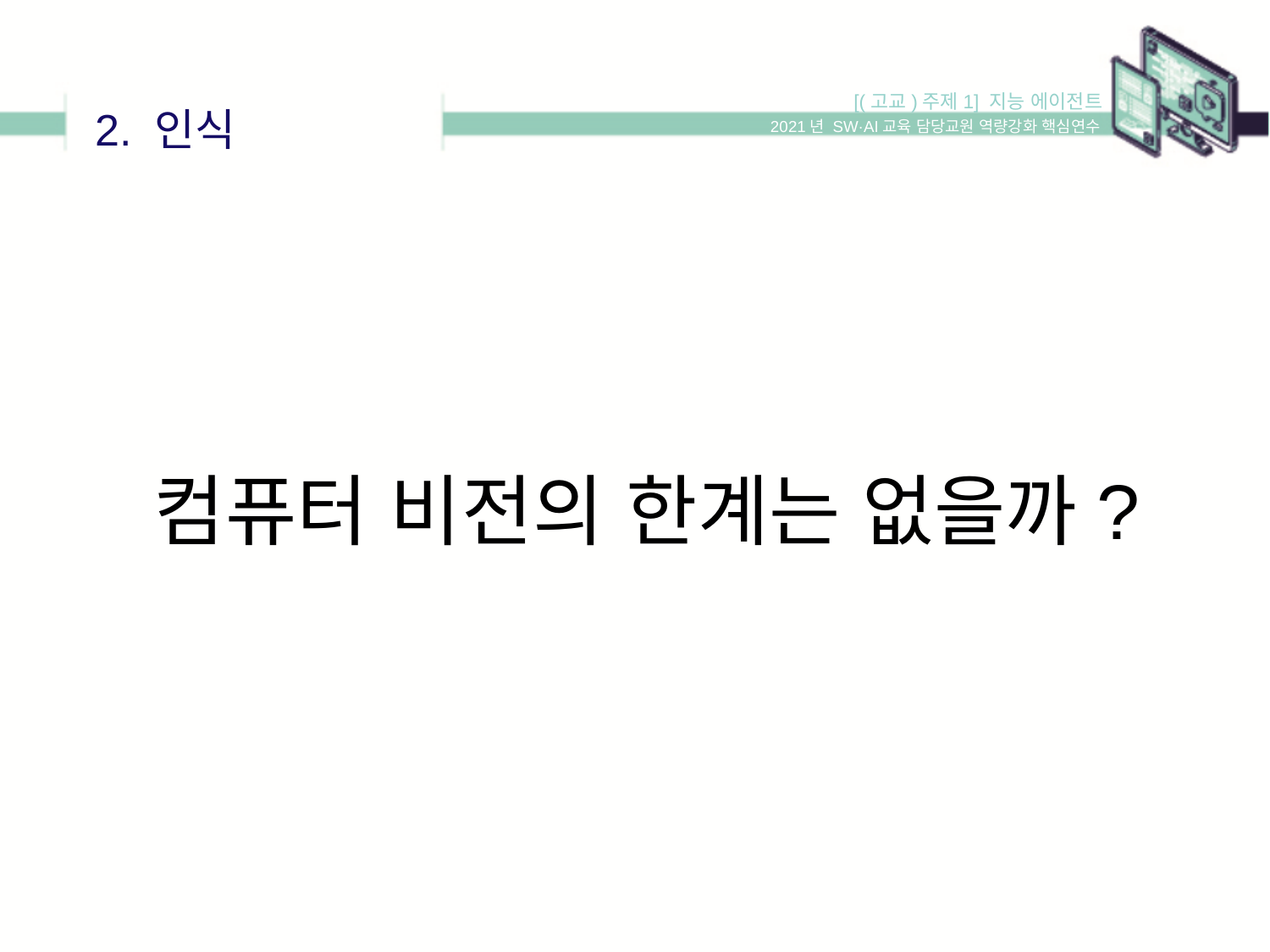

[(고교)주제1] 지능 에이전트
2. 인식
2021년 SW·AI교육 담당교원 역량강화 핵심연수
컴퓨터 비전의 한계는 없을까?